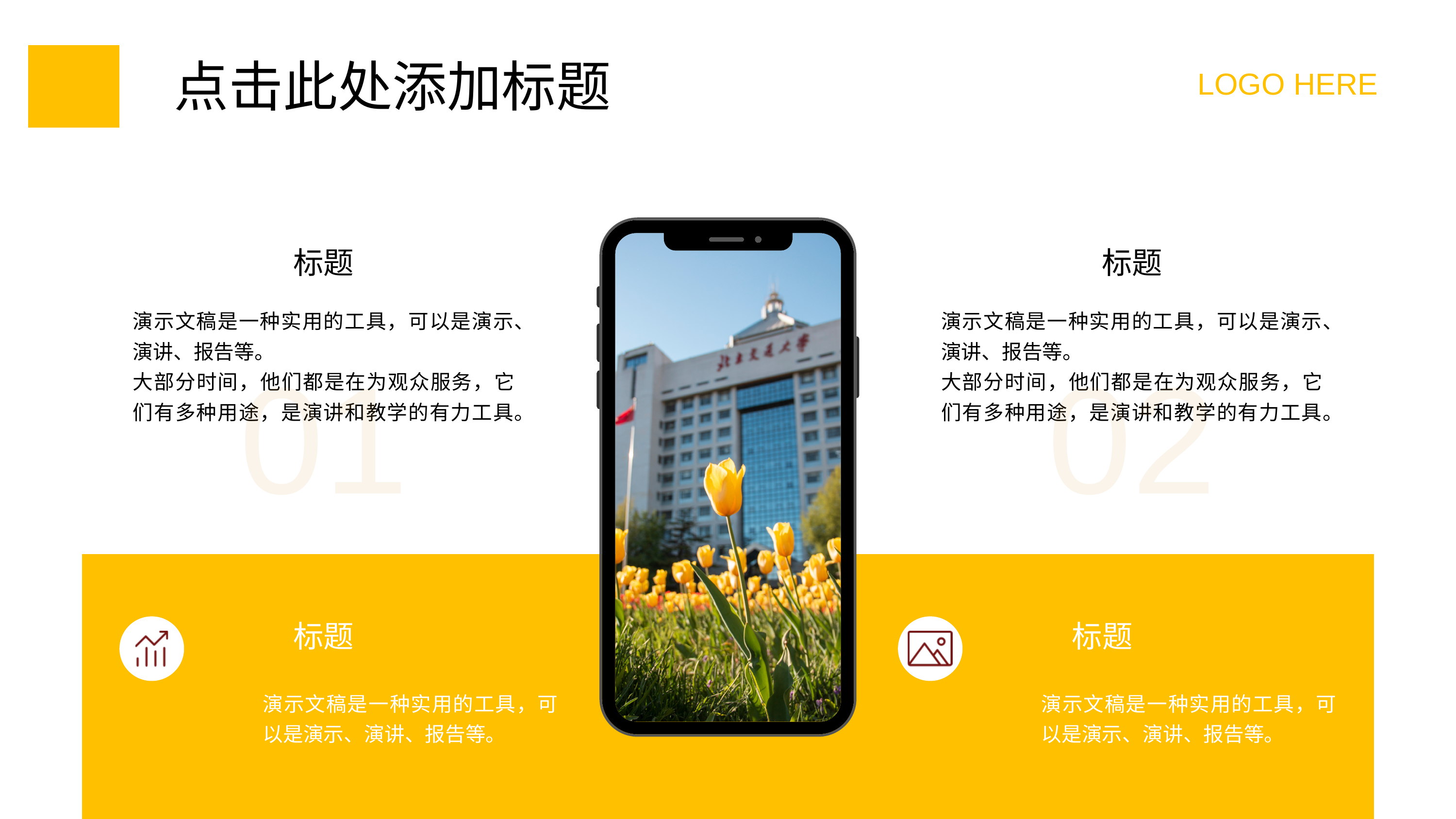

点击此处添加标题

LOGO HERE

标题
标题
演示文稿是一种实用的工具，可以是演示、演讲、报告等。
大部分时间，他们都是在为观众服务，它们有多种用途，是演讲和教学的有力工具。
演示文稿是一种实用的工具，可以是演示、演讲、报告等。
大部分时间，他们都是在为观众服务，它们有多种用途，是演讲和教学的有力工具。
01
02

标题
标题

演示文稿是一种实用的工具，可以是演示、演讲、报告等。
演示文稿是一种实用的工具，可以是演示、演讲、报告等。